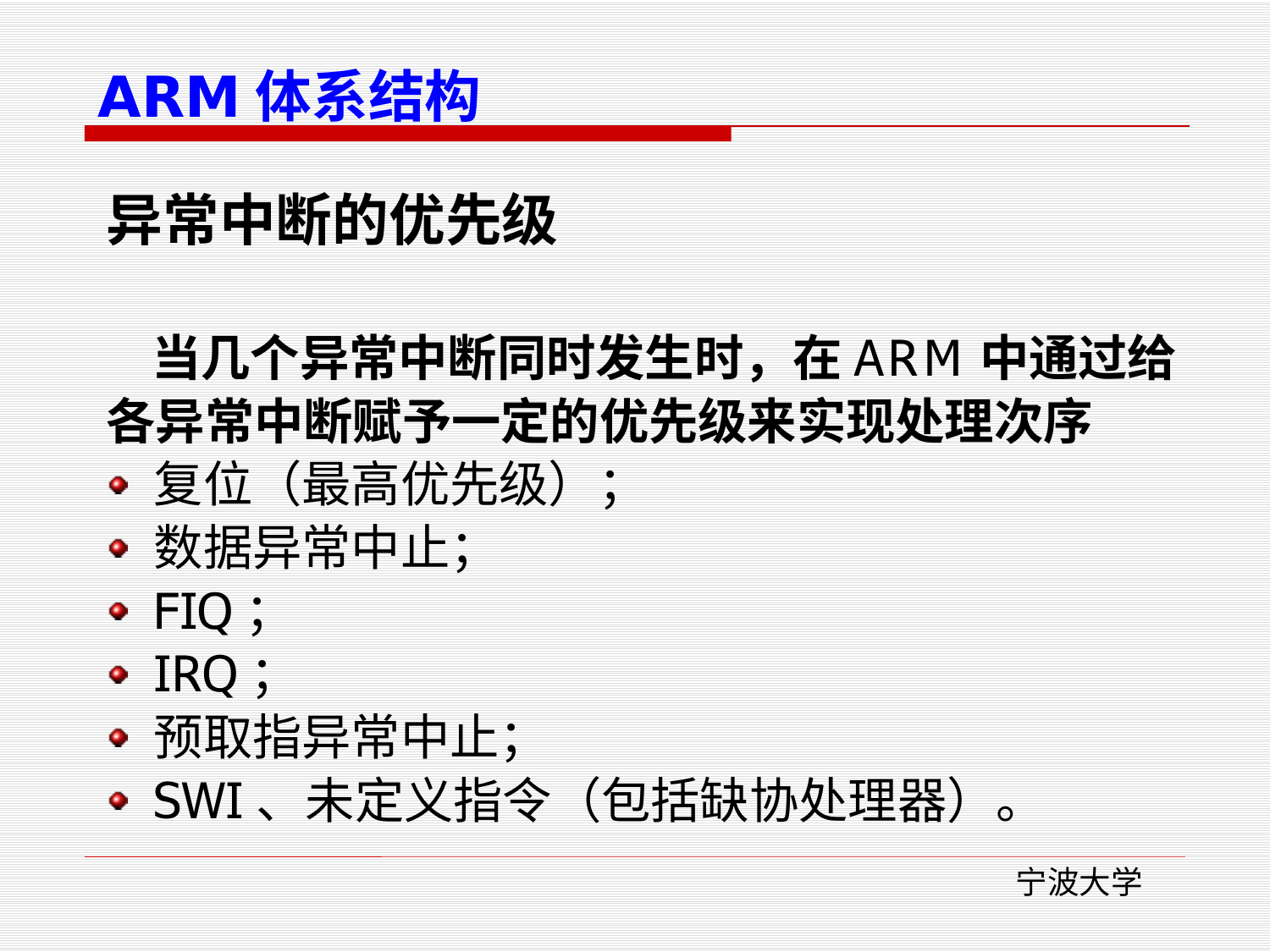

ARM体系结构
异常中断的优先级
   当几个异常中断同时发生时，在ARM中通过给
各异常中断赋予一定的优先级来实现处理次序
复位（最高优先级）；
数据异常中止；
FIQ；
IRQ；
预取指异常中止；
SWI、未定义指令（包括缺协处理器）。